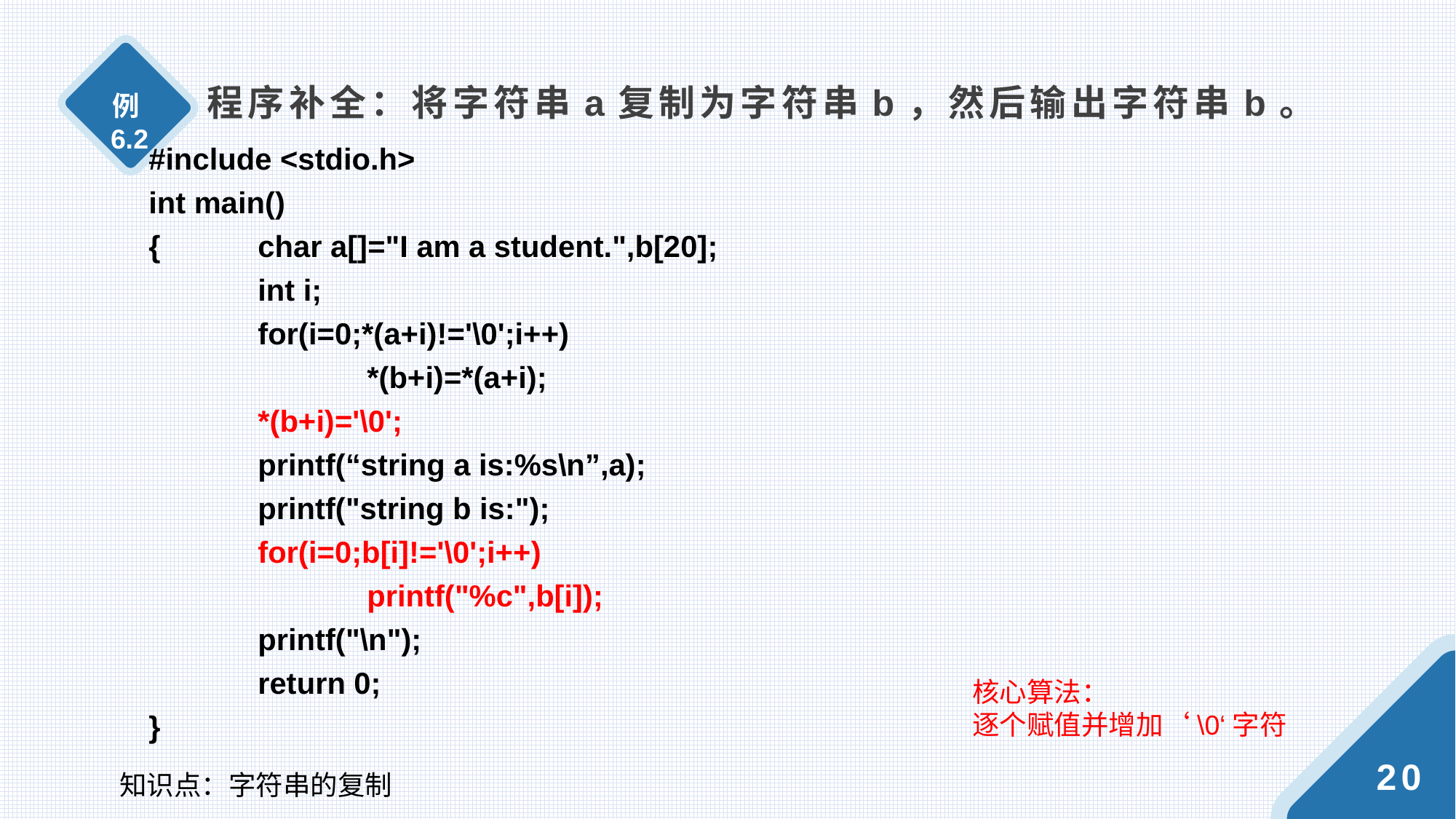

程序补全：将字符串a复制为字符串b，然后输出字符串b。
例6.2
#include <stdio.h>
int main()
{	char a[]="I am a student.",b[20];
	int i;
	for(i=0;*(a+i)!='\0';i++)
		*(b+i)=*(a+i);
	*(b+i)='\0';
	printf(“string a is:%s\n”,a);
	printf("string b is:");
	for(i=0;b[i]!='\0';i++)
		printf("%c",b[i]);
	printf("\n");
	return 0;
}

核心算法：
逐个赋值并增加‘\0‘字符

20
知识点：字符串的复制